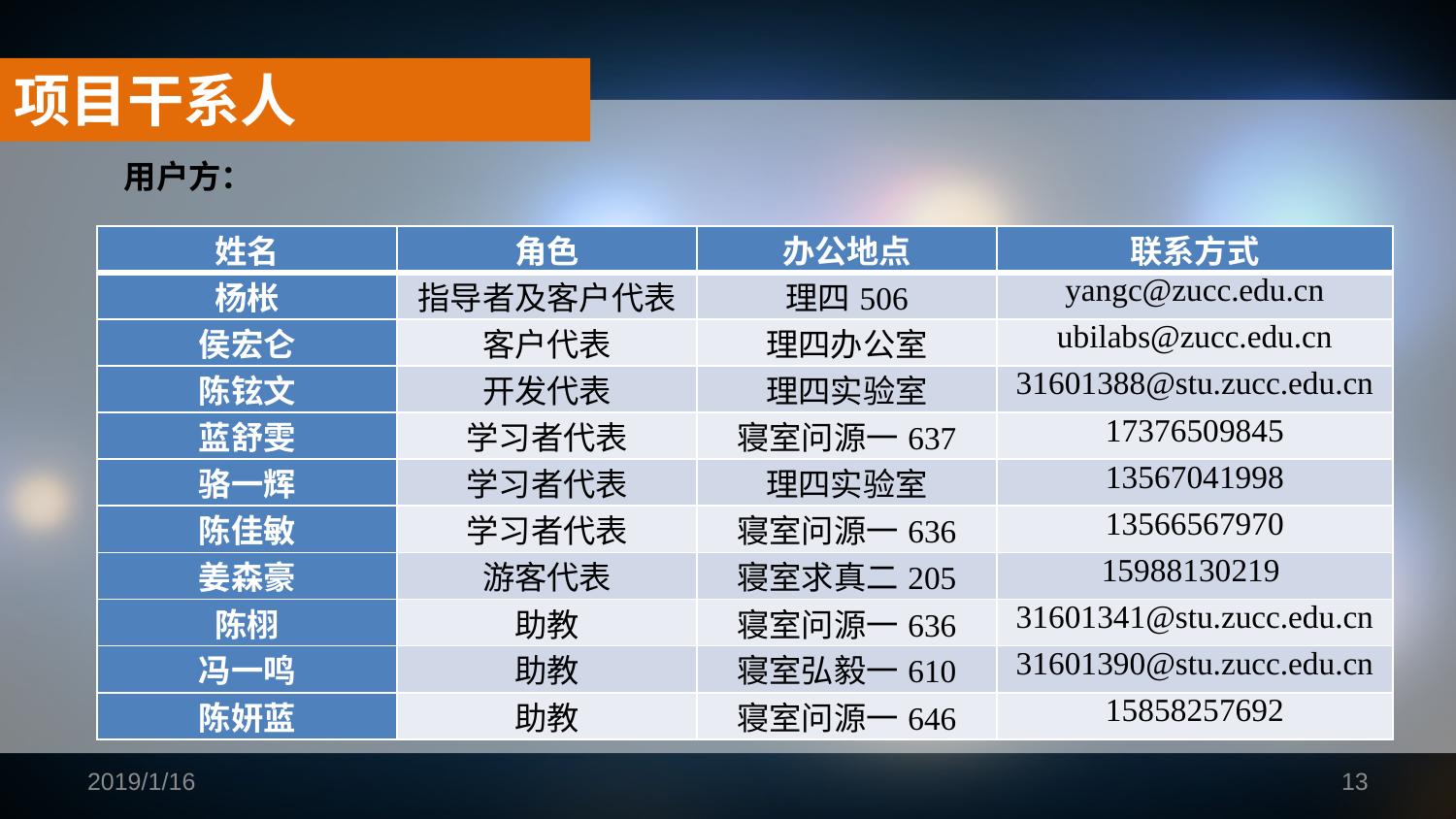

项目干系人

用户方：

| 姓名 | 角色 | 办公地点 | 联系方式 |
| --- | --- | --- | --- |
| 杨枨 | 指导者及客户代表 | 理四506 | yangc@zucc.edu.cn |
| 侯宏仑 | 客户代表 | 理四办公室 | ubilabs@zucc.edu.cn |
| 陈铉文 | 开发代表 | 理四实验室 | 31601388@stu.zucc.edu.cn |
| 蓝舒雯 | 学习者代表 | 寝室问源一637 | 17376509845 |
| 骆一辉 | 学习者代表 | 理四实验室 | 13567041998 |
| 陈佳敏 | 学习者代表 | 寝室问源一636 | 13566567970 |
| 姜森豪 | 游客代表 | 寝室求真二205 | 15988130219 |
| 陈栩 | 助教 | 寝室问源一636 | 31601341@stu.zucc.edu.cn |
| 冯一鸣 | 助教 | 寝室弘毅一610 | 31601390@stu.zucc.edu.cn |
| 陈妍蓝 | 助教 | 寝室问源一646 | 15858257692 |
2019/1/16
13